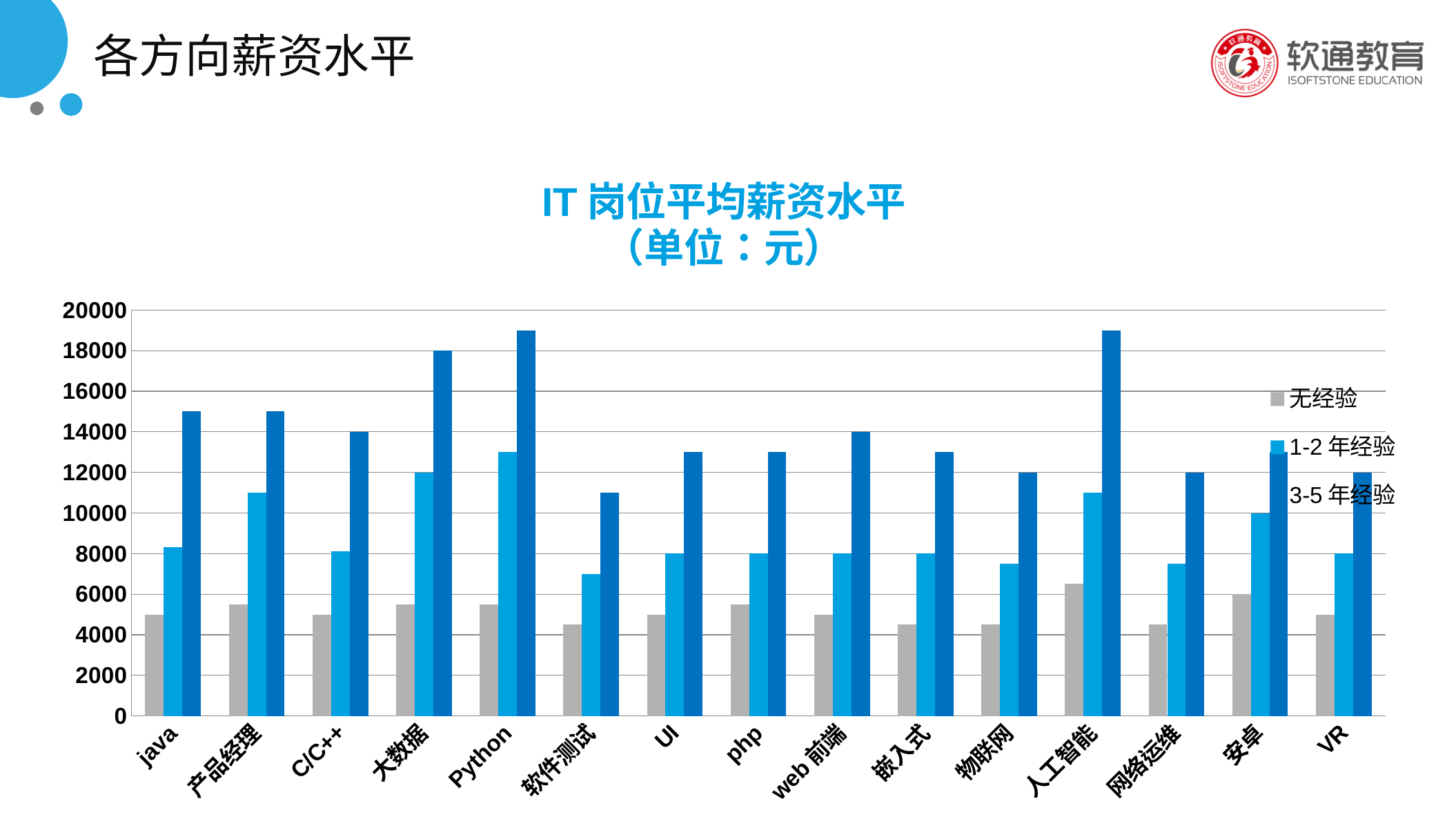

各方向薪资水平

### Chart: IT岗位平均薪资水平
（单位：元）

| Category | 无经验 | 1-2年经验 | 3-5年经验 |
|---|---|---|---|
| java | 5000.0 | 8300.0 | 15000.0 |
| 产品经理 | 5500.0 | 11000.0 | 15000.0 |
| C/C++ | 5000.0 | 8100.0 | 14000.0 |
| 大数据 | 5500.0 | 12000.0 | 18000.0 |
| Python | 5500.0 | 13000.0 | 19000.0 |
| 软件测试 | 4500.0 | 7000.0 | 11000.0 |
| UI | 5000.0 | 8000.0 | 13000.0 |
| php | 5500.0 | 8000.0 | 13000.0 |
| web前端 | 5000.0 | 8000.0 | 14000.0 |
| 嵌入式 | 4500.0 | 8000.0 | 13000.0 |
| 物联网 | 4500.0 | 7500.0 | 12000.0 |
| 人工智能 | 6500.0 | 11000.0 | 19000.0 |
| 网络运维 | 4500.0 | 7489.0 | 12000.0 |
| 安卓 | 6000.0 | 10000.0 | 13000.0 |
| VR | 5000.0 | 8000.0 | 12000.0 |